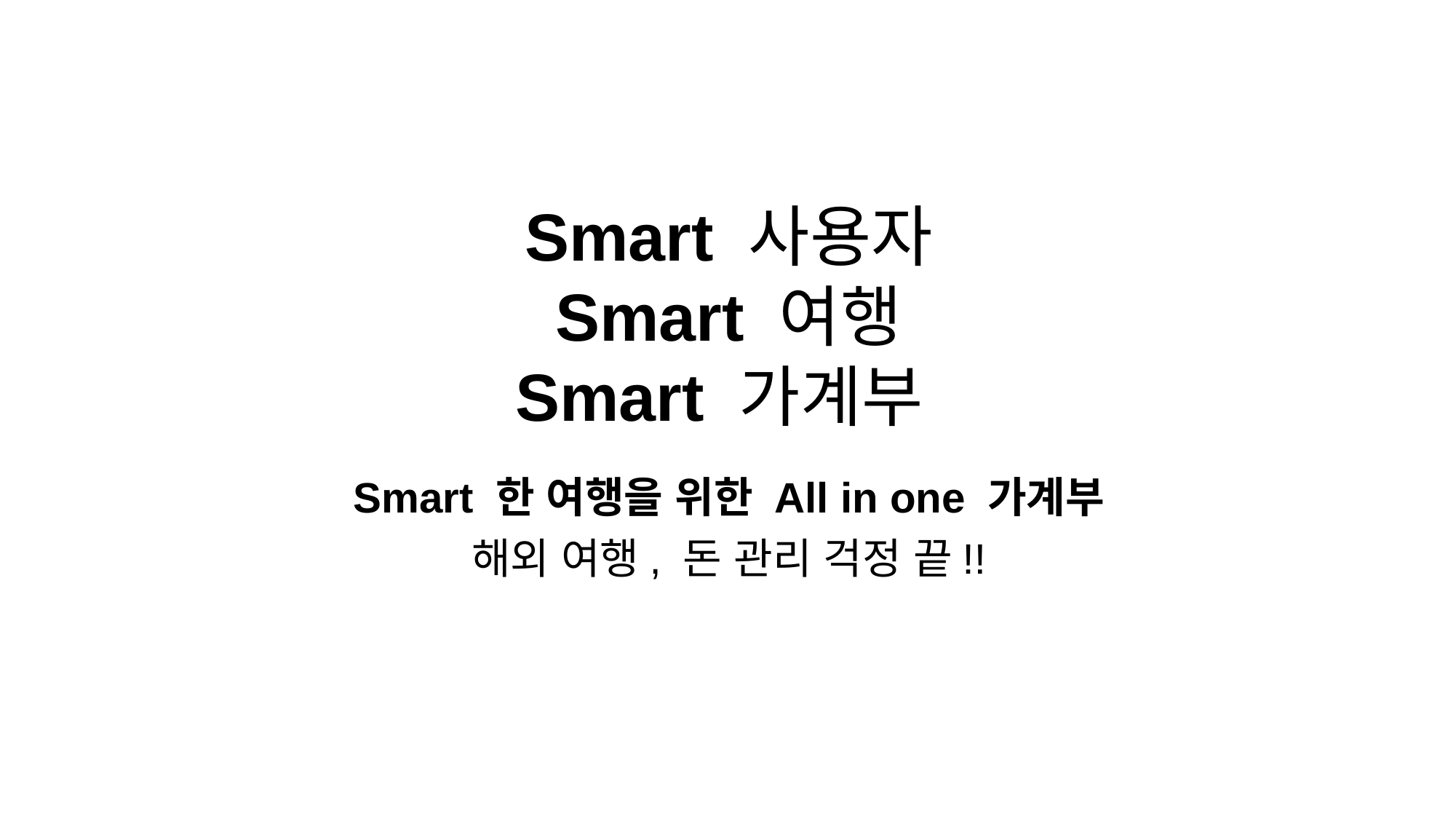

# Smart 사용자 Smart 여행 Smart 가계부
Smart 한 여행을 위한 All in one 가계부
해외 여행, 돈 관리 걱정 끝!!